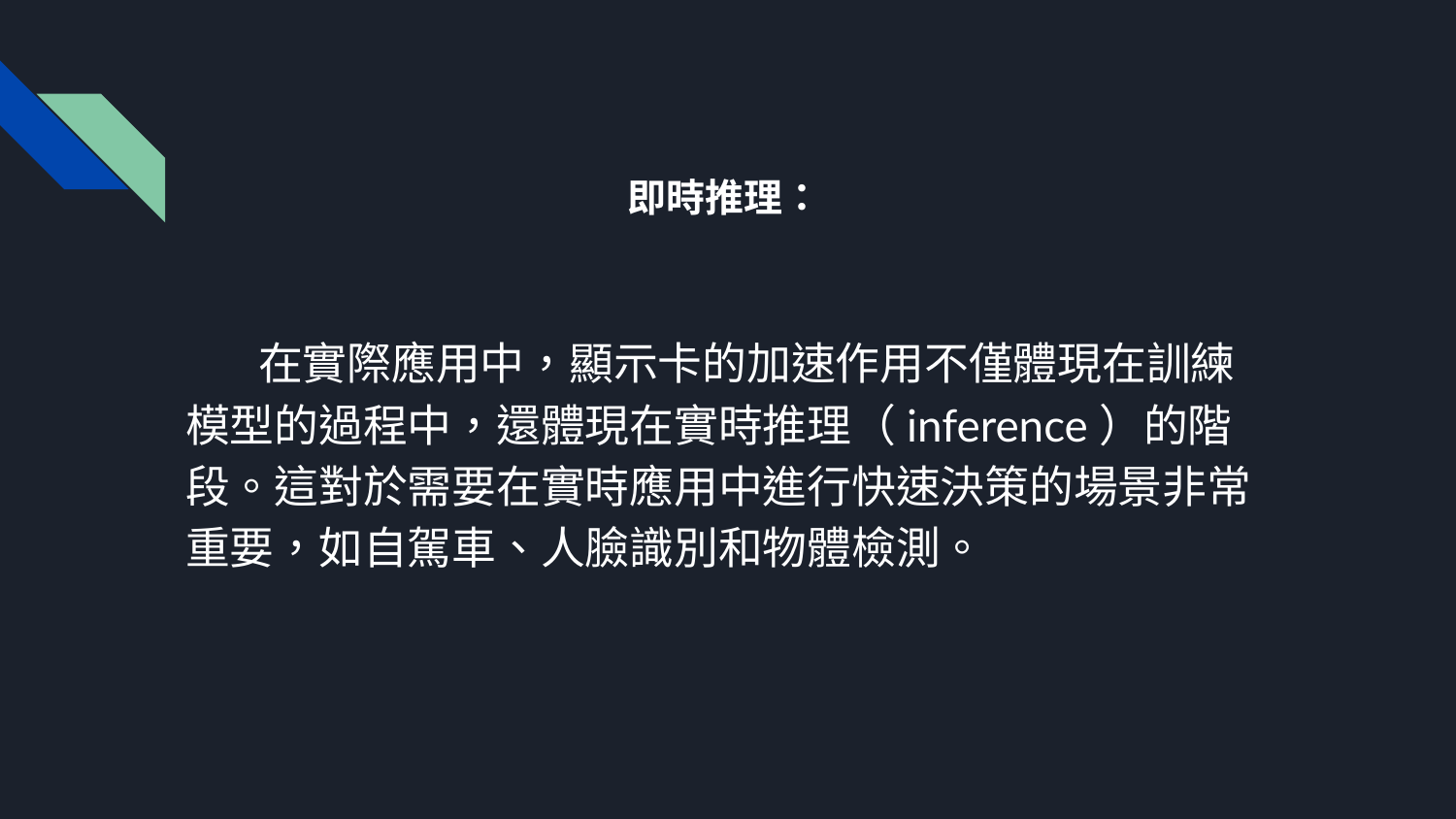

# 即時推理：

在實際應用中，顯示卡的加速作用不僅體現在訓練模型的過程中，還體現在實時推理（inference）的階段。這對於需要在實時應用中進行快速決策的場景非常重要，如自駕車、人臉識別和物體檢測。